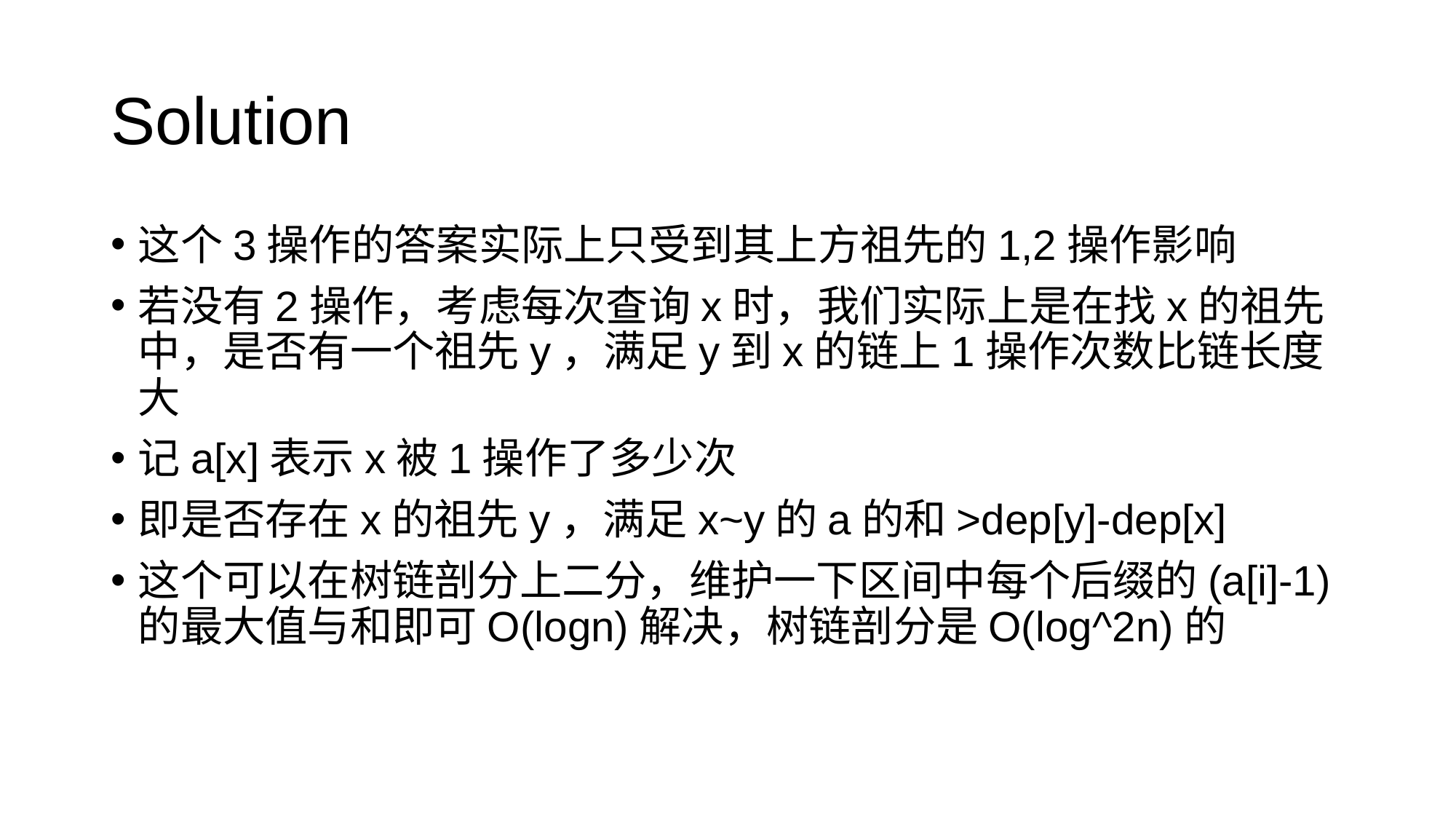

# Solution
这个3操作的答案实际上只受到其上方祖先的1,2操作影响
若没有2操作，考虑每次查询x时，我们实际上是在找x的祖先中，是否有一个祖先y，满足y到x的链上1操作次数比链长度大
记a[x]表示x被1操作了多少次
即是否存在x的祖先y，满足x~y的a的和>dep[y]-dep[x]
这个可以在树链剖分上二分，维护一下区间中每个后缀的(a[i]-1)的最大值与和即可O(logn)解决，树链剖分是O(log^2n)的